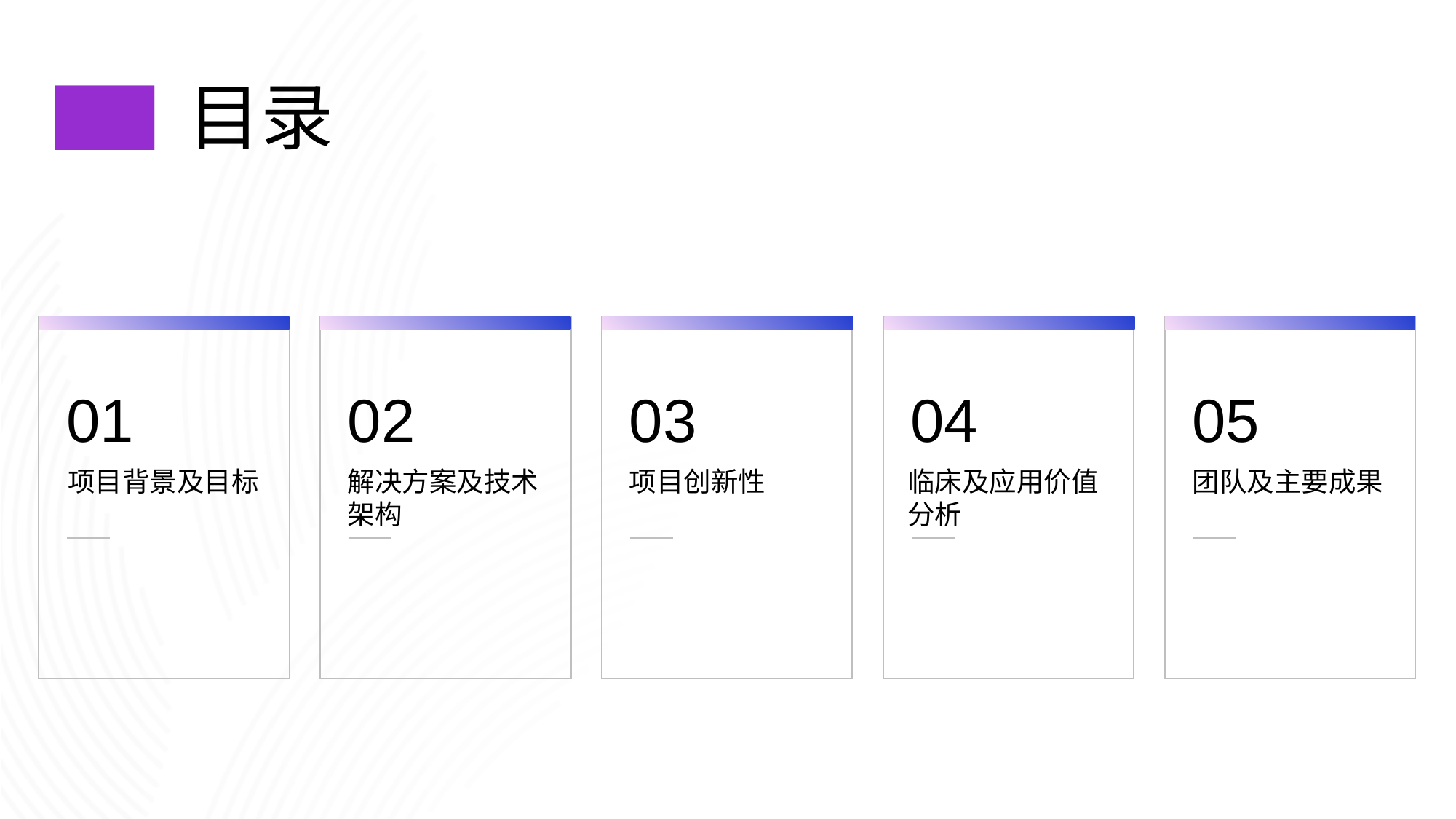

# 目录

01
项目背景及目标

02
解决方案及技术架构

03
项目创新性

04
临床及应用价值分析

05
团队及主要成果